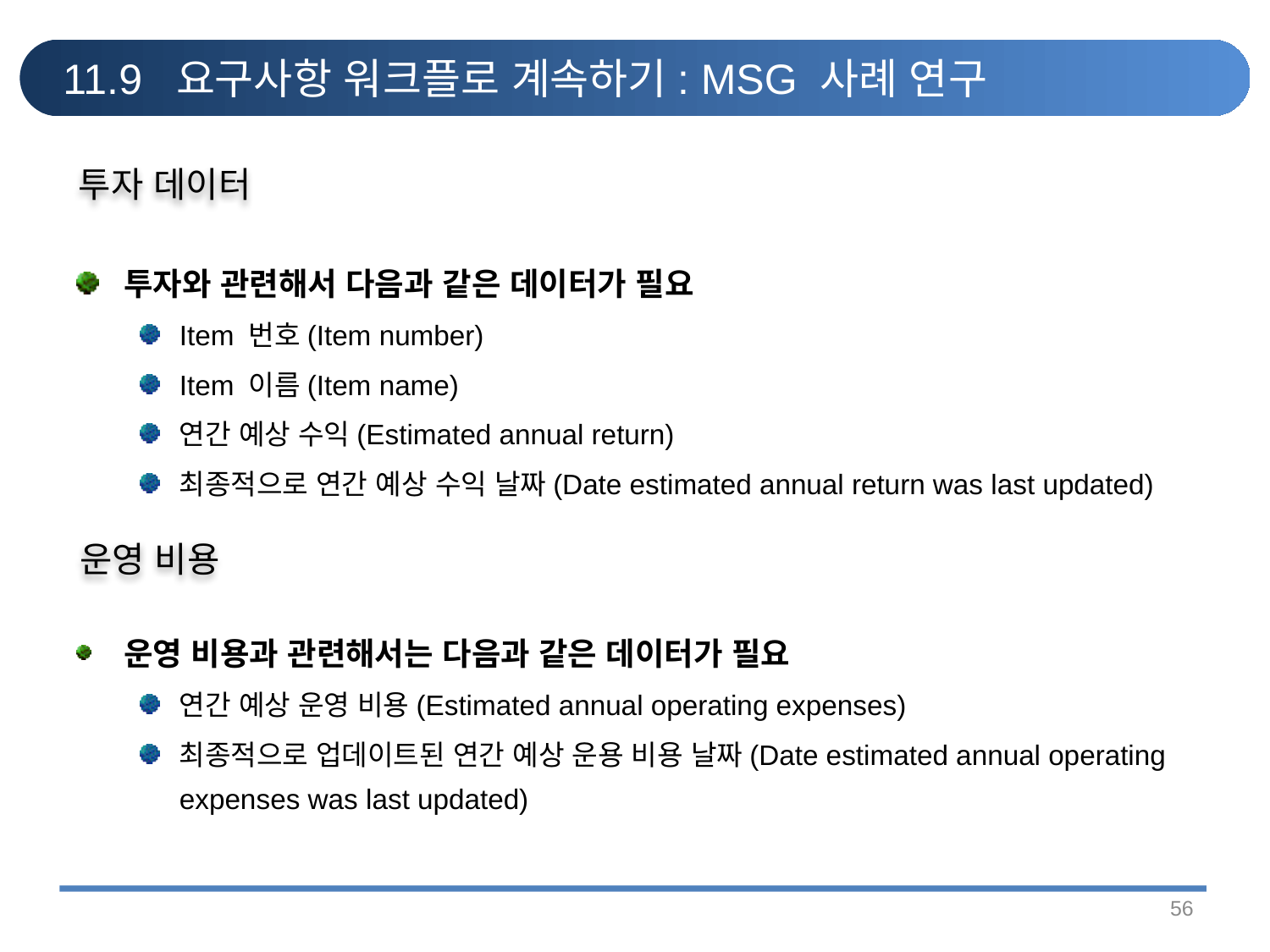

# 11.9  요구사항 워크플로 계속하기: MSG 사례 연구
투자 데이터
투자와 관련해서 다음과 같은 데이터가 필요
Item 번호(Item number)
Item 이름(Item name)
연간 예상 수익(Estimated annual return)
최종적으로 연간 예상 수익 날짜(Date estimated annual return was last updated)
운영 비용
운영 비용과 관련해서는 다음과 같은 데이터가 필요
연간 예상 운영 비용(Estimated annual operating expenses)
최종적으로 업데이트된 연간 예상 운용 비용 날짜(Date estimated annual operating expenses was last updated)
56